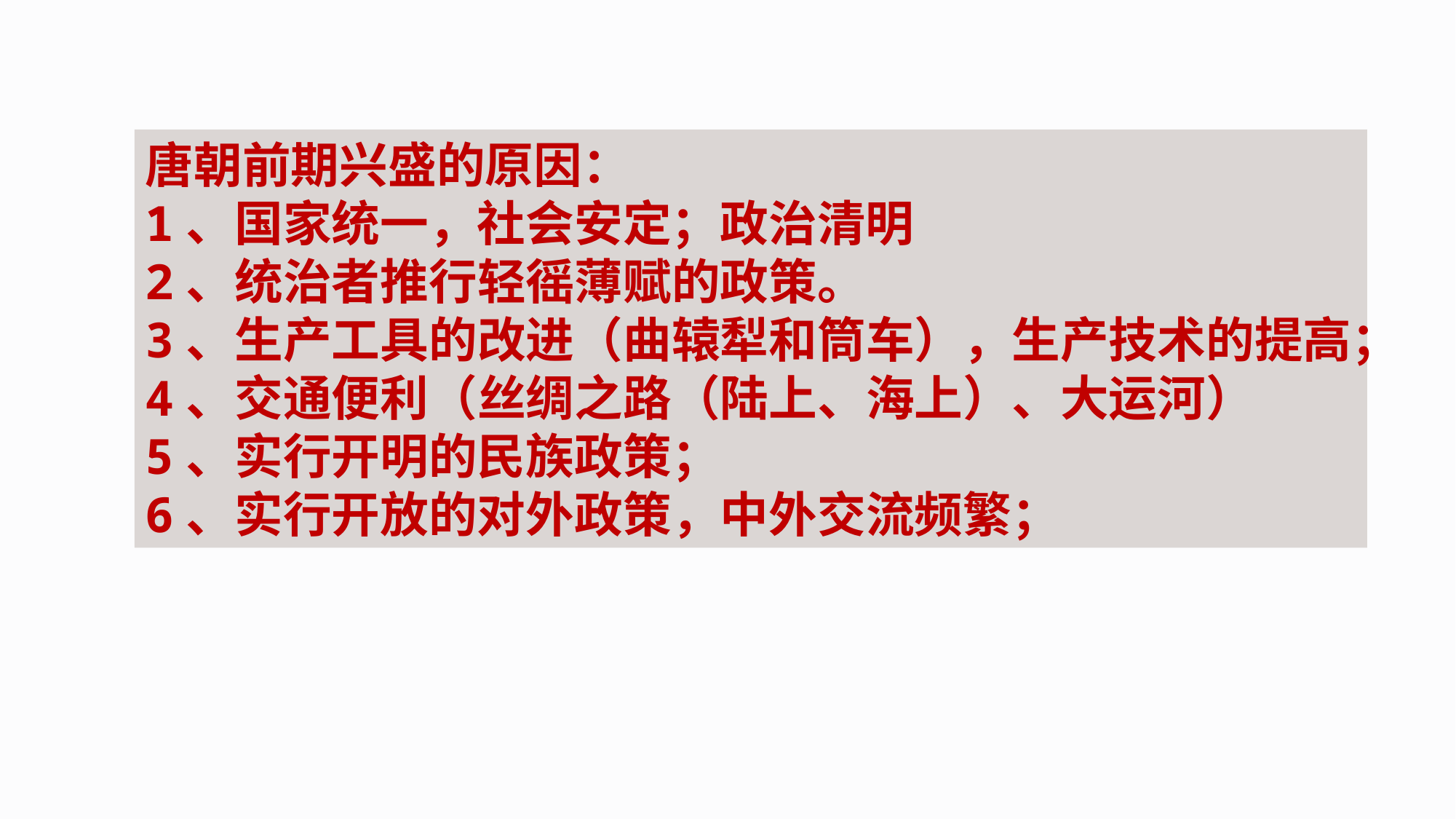

唐朝前期兴盛的原因：
1、国家统一，社会安定；政治清明
2、统治者推行轻徭薄赋的政策。
3、生产工具的改进（曲辕犁和筒车），生产技术的提高；
4、交通便利（丝绸之路（陆上、海上）、大运河）
5、实行开明的民族政策；
6、实行开放的对外政策，中外交流频繁；